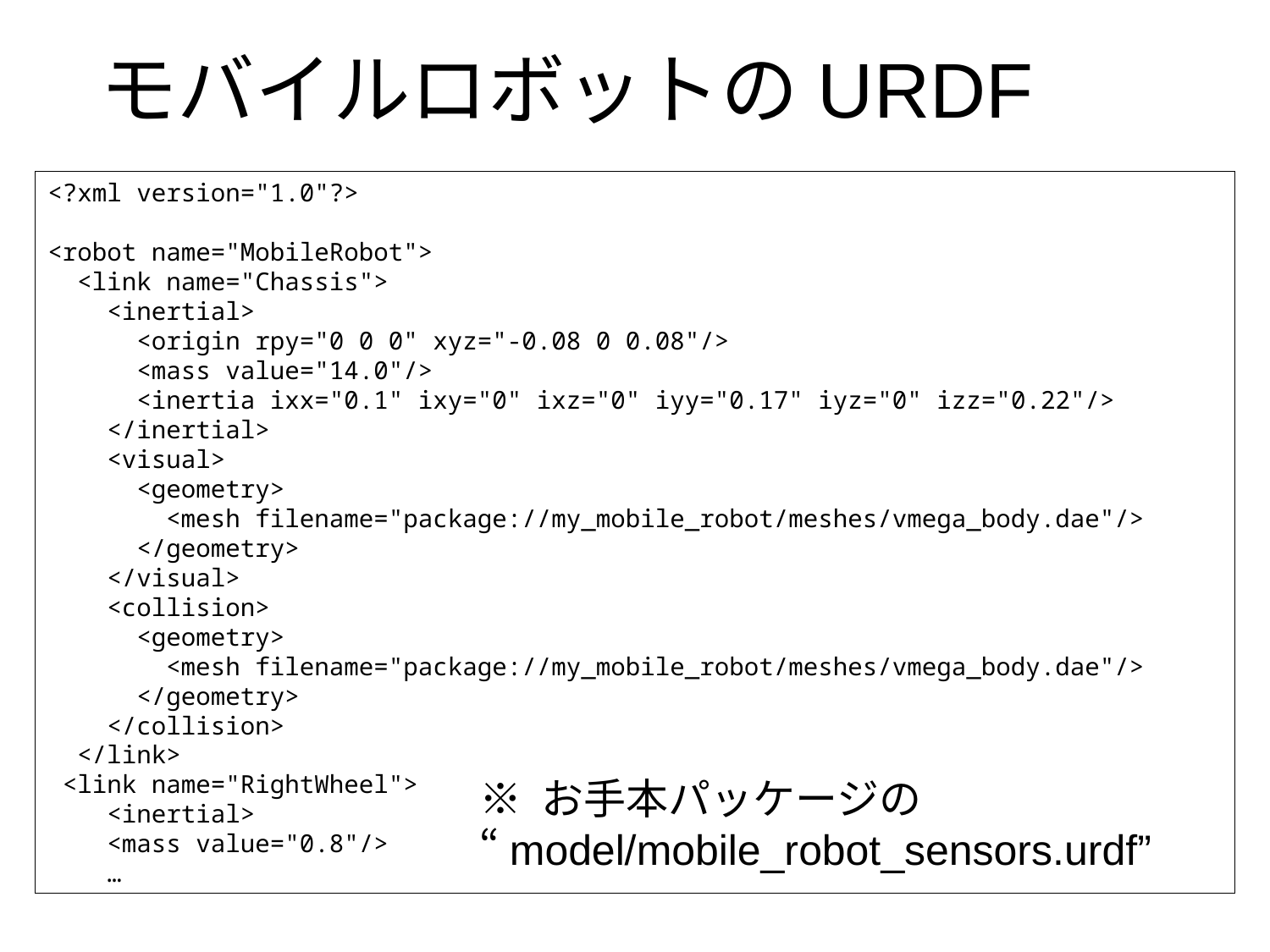

# モバイルロボットのURDF
<?xml version="1.0"?>

<robot name="MobileRobot">
  <link name="Chassis">
    <inertial>
      <origin rpy="0 0 0" xyz="-0.08 0 0.08"/>
      <mass value="14.0"/>
      <inertia ixx="0.1" ixy="0" ixz="0" iyy="0.17" iyz="0" izz="0.22"/>
    </inertial>
    <visual>
      <geometry>
        <mesh filename="package://my_mobile_robot/meshes/vmega_body.dae"/>
      </geometry>
    </visual>
    <collision>
      <geometry>
        <mesh filename="package://my_mobile_robot/meshes/vmega_body.dae"/>
      </geometry>
    </collision>
  </link>
 <link name="RightWheel">
    <inertial>
    <mass value="0.8"/>
    …
※ お手本パッケージの     “model/mobile_robot_sensors.urdf”